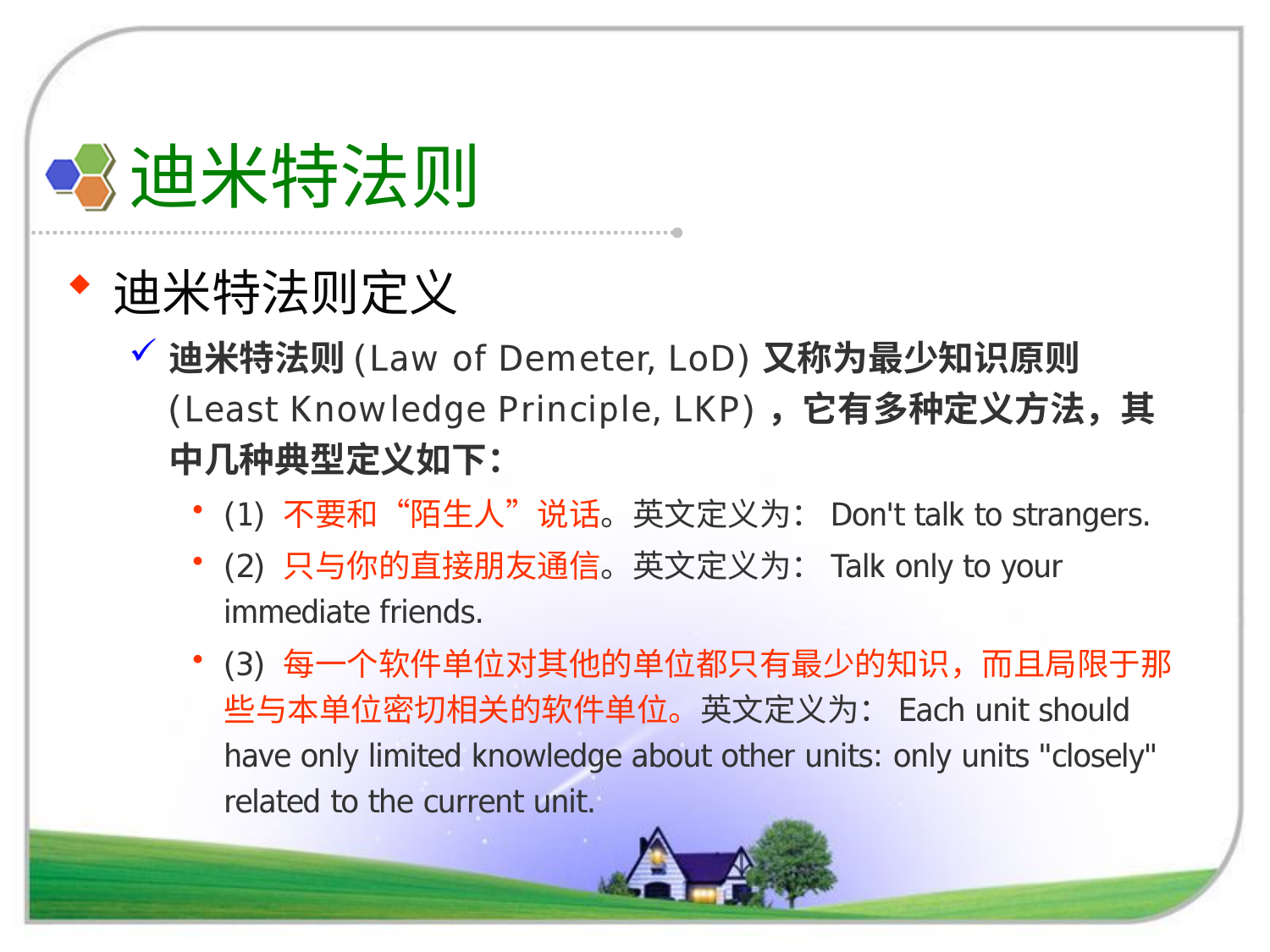

# 迪米特法则
迪米特法则定义
迪米特法则(Law of Demeter, LoD)又称为最少知识原则(Least Knowledge Principle, LKP)，它有多种定义方法，其中几种典型定义如下：
(1) 不要和“陌生人”说话。英文定义为：Don't talk to strangers.
(2) 只与你的直接朋友通信。英文定义为：Talk only to your immediate friends.
(3) 每一个软件单位对其他的单位都只有最少的知识，而且局限于那些与本单位密切相关的软件单位。英文定义为：Each unit should have only limited knowledge about other units: only units "closely" related to the current unit.